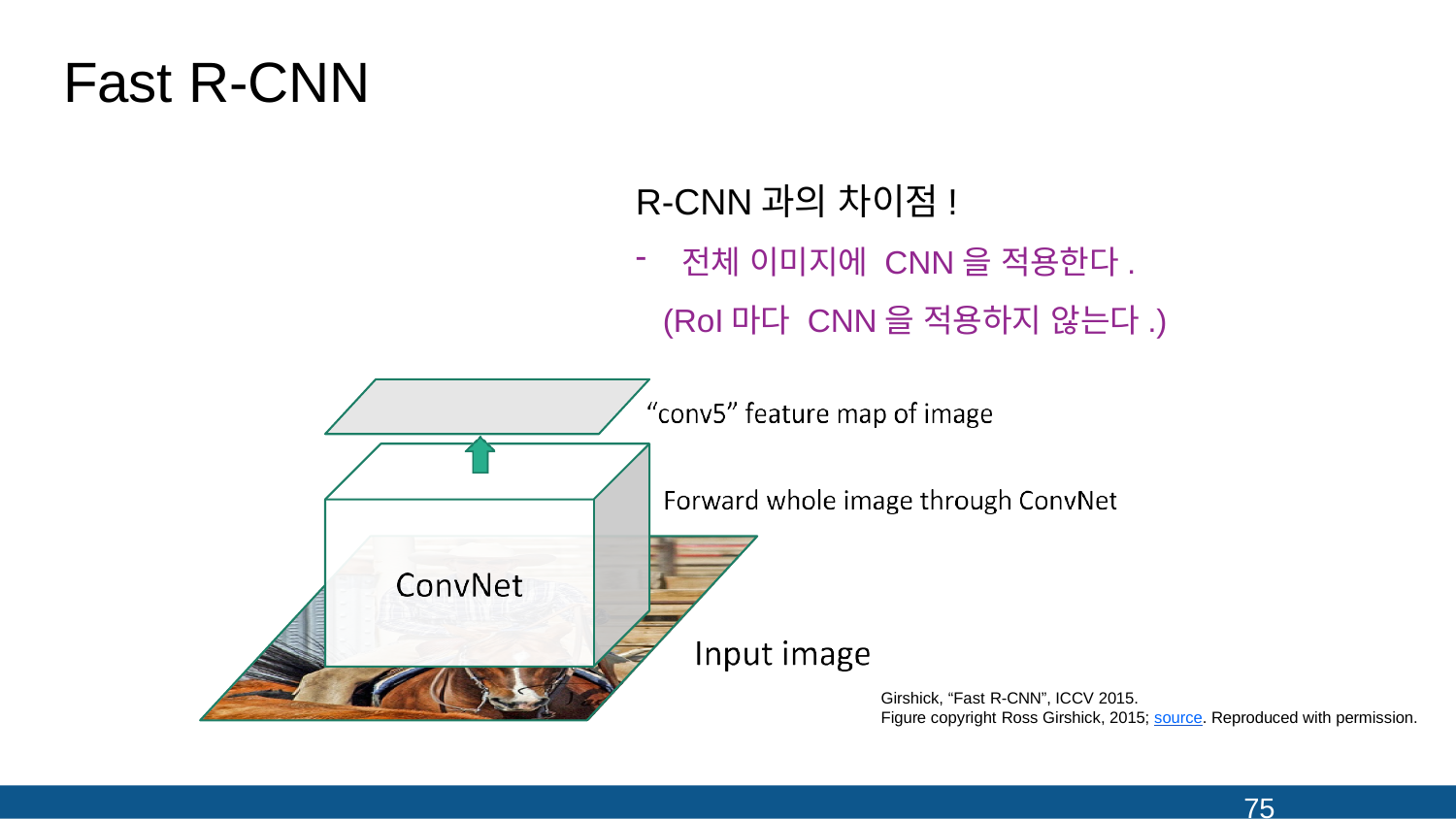

# Fast R-CNN
R-CNN과의 차이점!
전체 이미지에 CNN을 적용한다.
   (RoI마다 CNN을 적용하지 않는다.)

Girshick, “Fast R-CNN”, ICCV 2015.
Figure copyright Ross Girshick, 2015; source. Reproduced with permission.
75